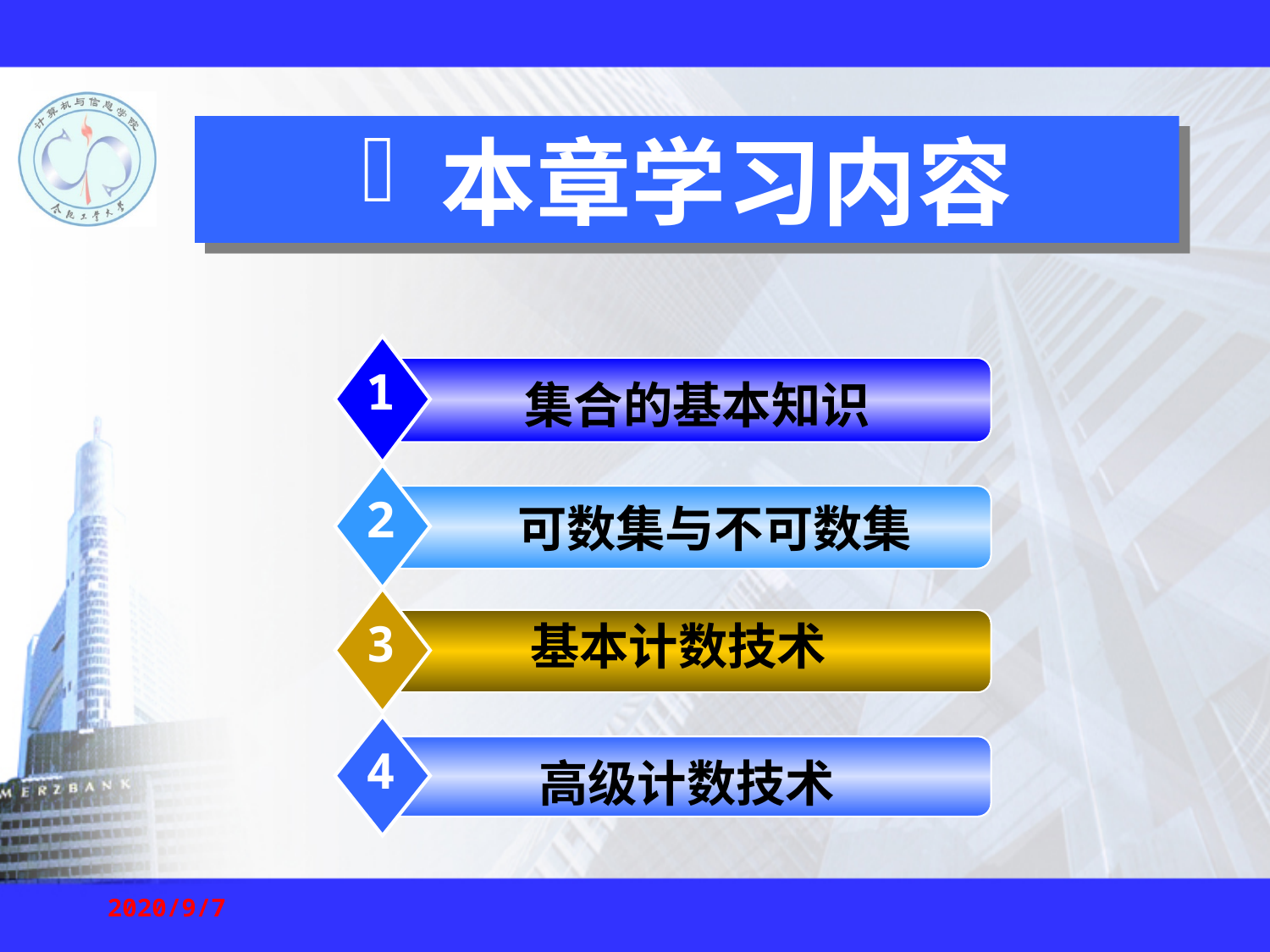

本章学习内容

1

集合的基本知识

2
  可数集与不可数集

3
 基本计数技术

4

高级计数技术
2020/9/7